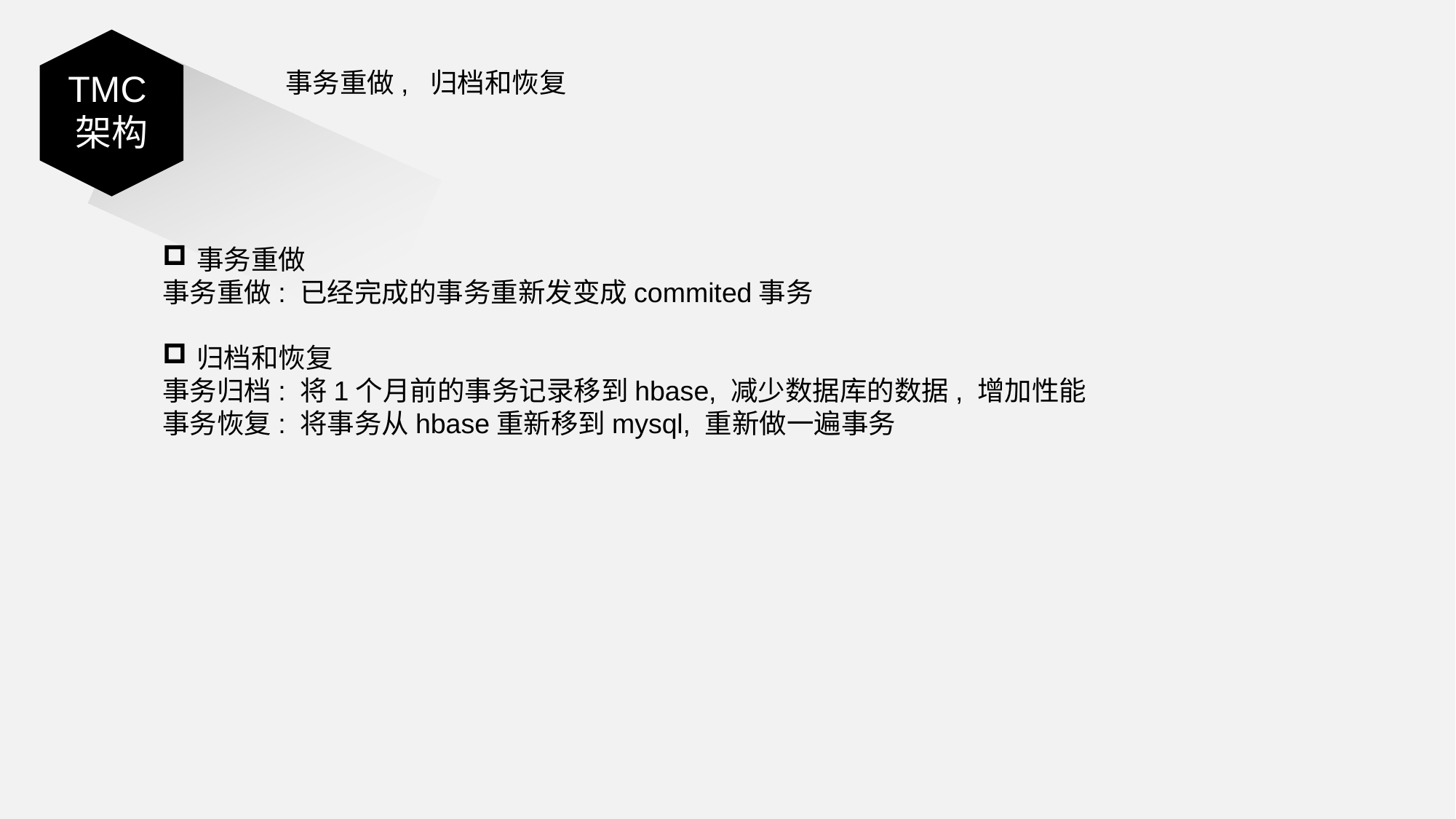

TMC架构
事务重做,  归档和恢复
事务重做
事务重做: 已经完成的事务重新发变成commited事务

归档和恢复
事务归档: 将1个月前的事务记录移到hbase, 减少数据库的数据, 增加性能
事务恢复: 将事务从hbase重新移到mysql, 重新做一遍事务